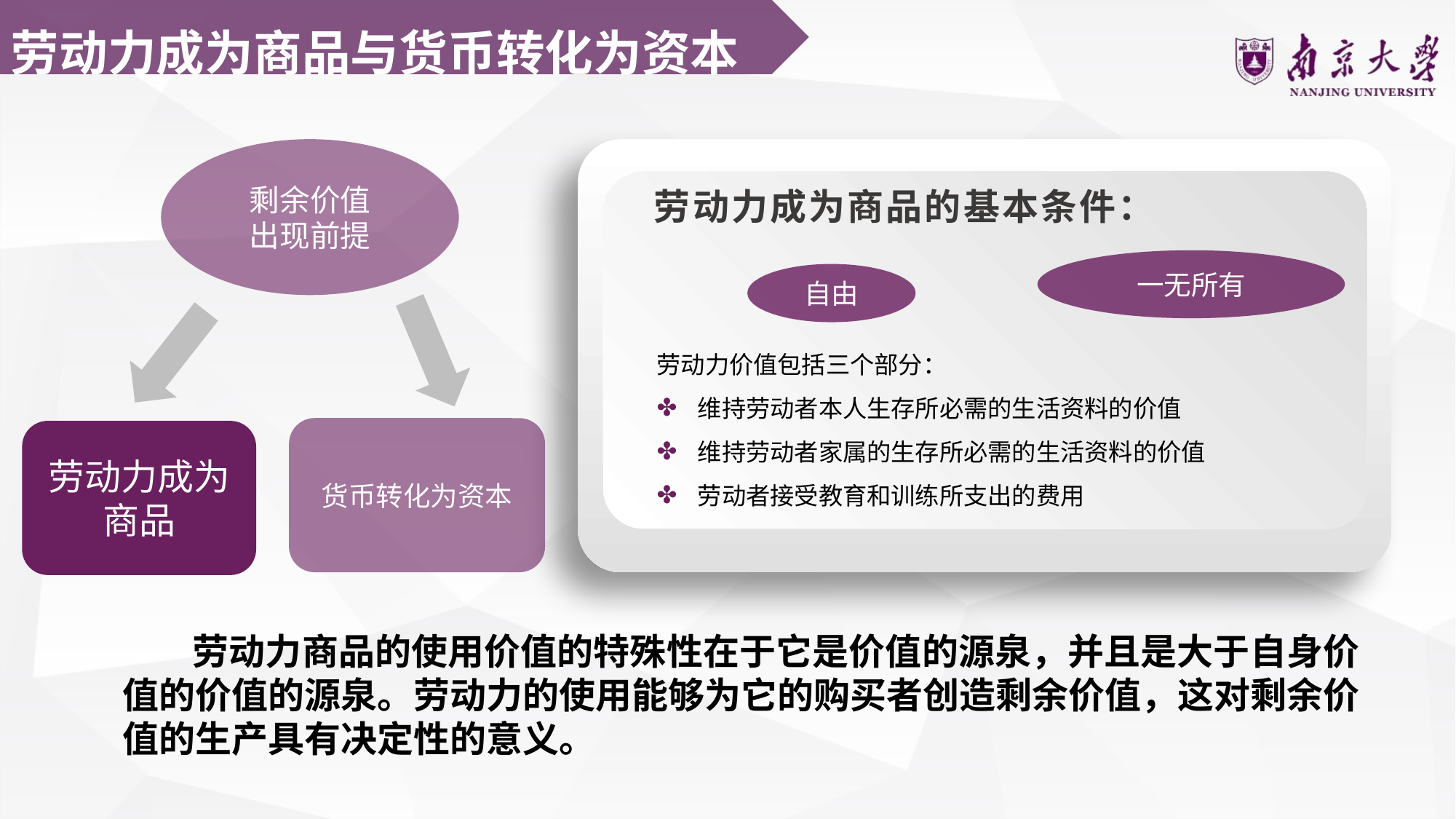

劳动力成为商品与货币转化为资本
剩余价值
出现前提

劳动力成为商品的基本条件：
一无所有
自由

劳动力价值包括三个部分：
维持劳动者本人生存所必需的生活资料的价值
维持劳动者家属的生存所必需的生活资料的价值
劳动者接受教育和训练所支出的费用
货币转化为资本
劳动力成为商品
         劳动力商品的使用价值的特殊性在于它是价值的源泉，并且是大于自身价值的价值的源泉。劳动力的使用能够为它的购买者创造剩余价值，这对剩余价值的生产具有决定性的意义。